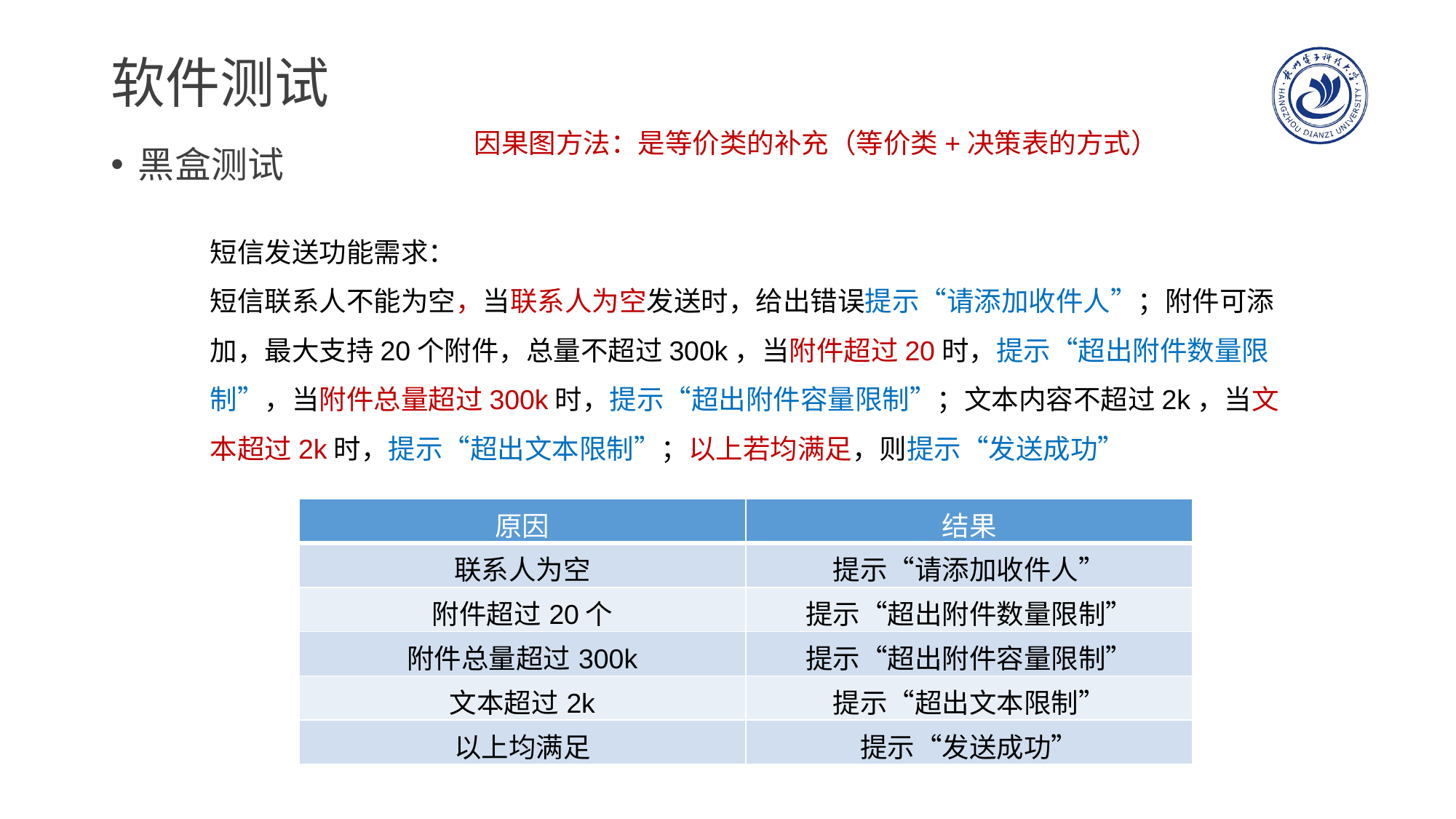

# 软件测试
因果图方法：是等价类的补充（等价类+决策表的方式）
黑盒测试
短信发送功能需求：
短信联系人不能为空，当联系人为空发送时，给出错误提示“请添加收件人”；附件可添加，最大支持20个附件，总量不超过300k，当附件超过20时，提示“超出附件数量限制”，当附件总量超过300k时，提示“超出附件容量限制”；文本内容不超过2k，当文本超过2k时，提示“超出文本限制”；以上若均满足，则提示“发送成功”
| 原因 | 结果 |
| --- | --- |
| 联系人为空 | 提示“请添加收件人” |
| 附件超过20个 | 提示“超出附件数量限制” |
| 附件总量超过300k | 提示“超出附件容量限制” |
| 文本超过2k | 提示“超出文本限制” |
| 以上均满足 | 提示“发送成功” |